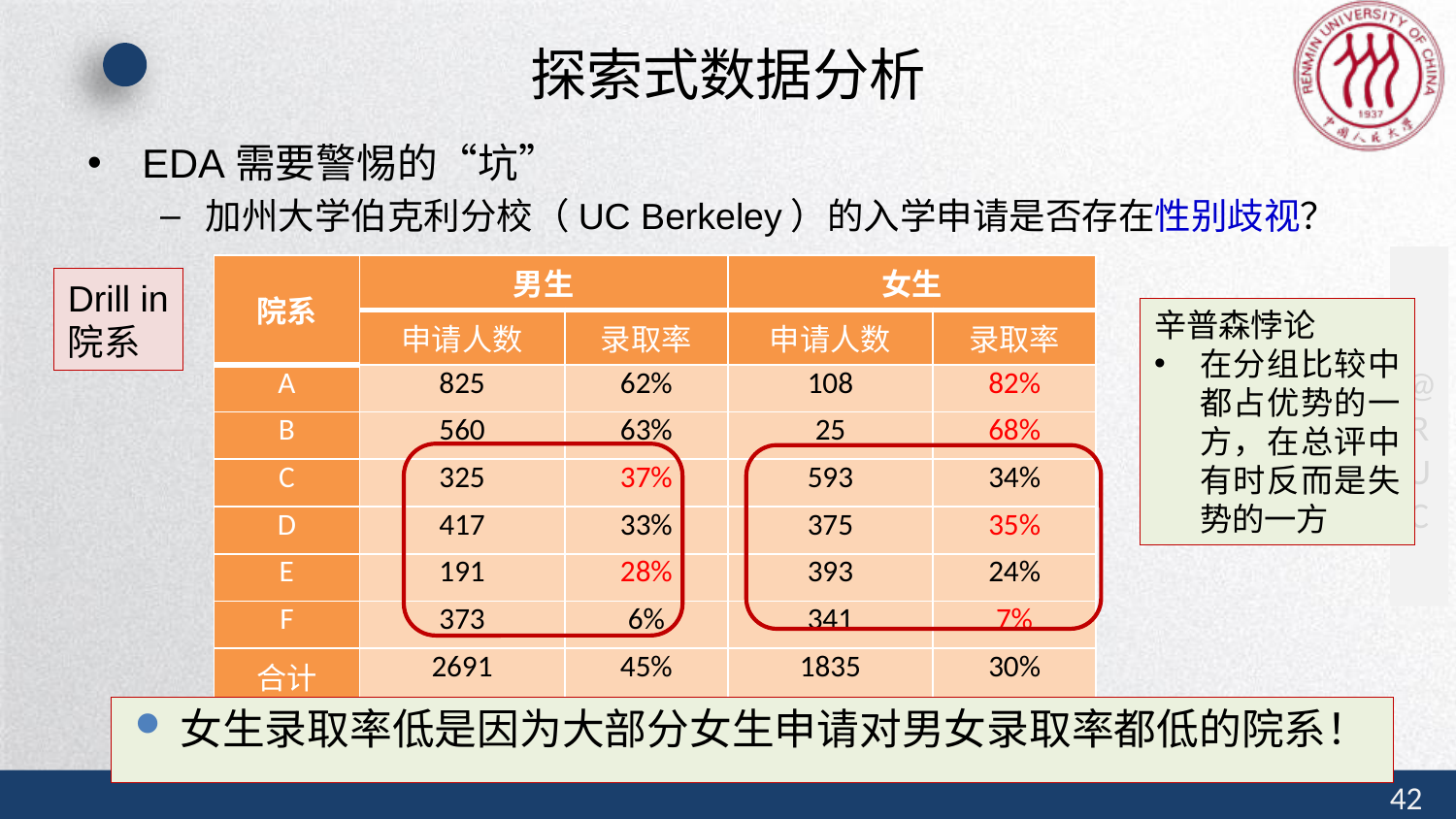

# 探索式数据分析
EDA需要警惕的“坑”
加州大学伯克利分校（UC Berkeley）的入学申请是否存在性别歧视？

| 院系 | 男生 |  | 女生 |  |
| --- | --- | --- | --- | --- |
|  | 申请人数 | 录取率 | 申请人数 | 录取率 |
| A | 825 | 62% | 108 | 82% |
| B | 560 | 63% | 25 | 68% |
| C | 325 | 37% | 593 | 34% |
| D | 417 | 33% | 375 | 35% |
| E | 191 | 28% | 393 | 24% |
| F | 373 | 6% | 341 | 7% |
| 合计 | 2691 | 45% | 1835 | 30% |
Drill in
院系
辛普森悖论
在分组比较中都占优势的一方，在总评中有时反而是失势的一方

女生录取率低是因为大部分女生申请对男女录取率都低的院系！